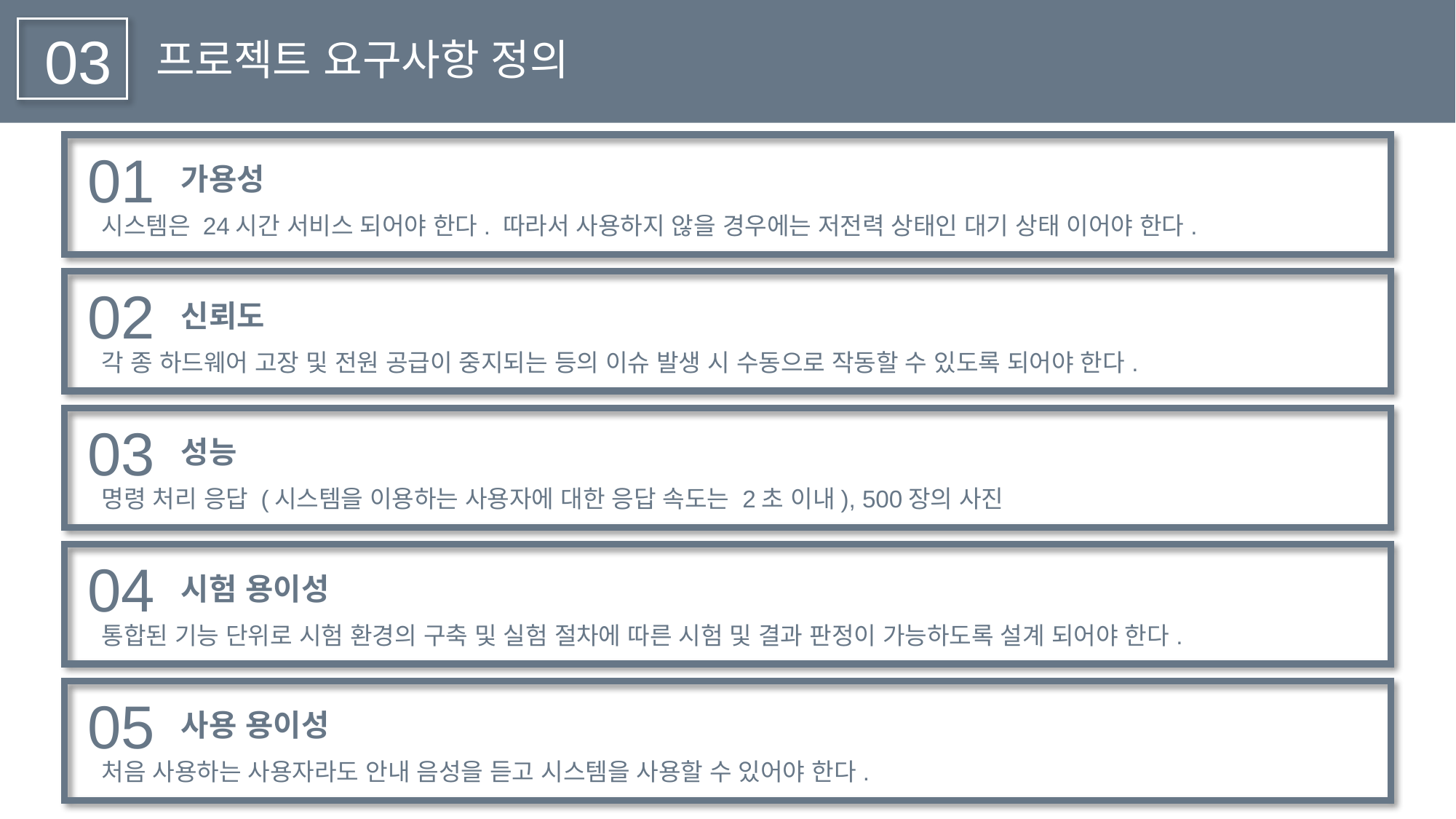

03
프로젝트 요구사항 정의

01
가용성
시스템은 24시간 서비스 되어야 한다. 따라서 사용하지 않을 경우에는 저전력 상태인 대기 상태 이어야 한다.

02
신뢰도
각 종 하드웨어 고장 및 전원 공급이 중지되는 등의 이슈 발생 시 수동으로 작동할 수 있도록 되어야 한다.

03
성능
명령 처리 응답 (시스템을 이용하는 사용자에 대한 응답 속도는 2초 이내), 500장의 사진

04
시험 용이성
통합된 기능 단위로 시험 환경의 구축 및 실험 절차에 따른 시험 및 결과 판정이 가능하도록 설계 되어야 한다.

05
사용 용이성
처음 사용하는 사용자라도 안내 음성을 듣고 시스템을 사용할 수 있어야 한다.